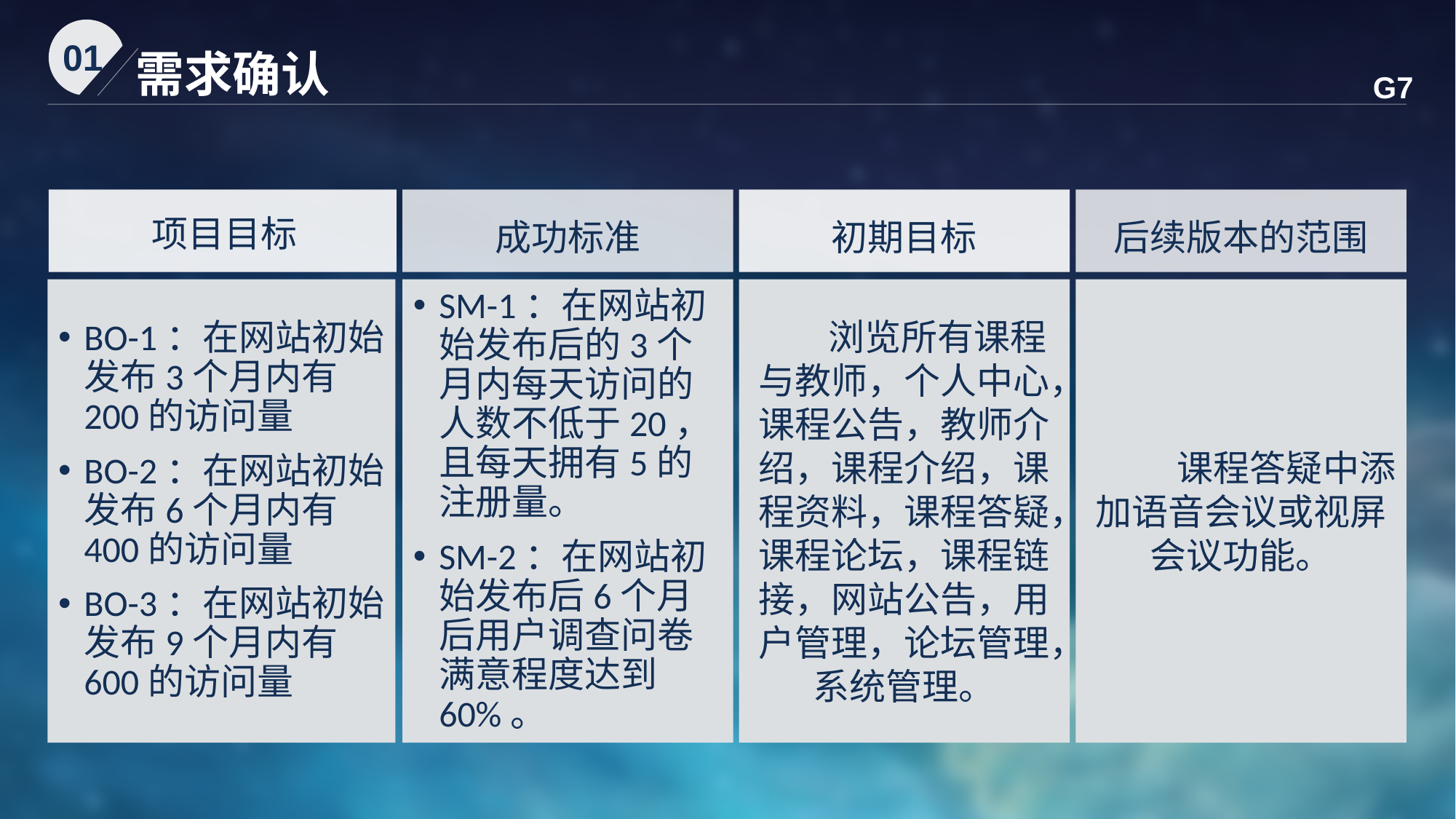

01
需求确认
G7

项目目标
BO-1：在网站初始发布3个月内有200的访问量
BO-2：在网站初始发布6个月内有400的访问量
BO-3：在网站初始发布9个月内有600的访问量

成功标准
SM-1：在网站初始发布后的3个月内每天访问的人数不低于20，且每天拥有5的注册量。
SM-2：在网站初始发布后6个月后用户调查问卷满意程度达到60%。

初期目标
       浏览所有课程与教师，个人中心，课程公告，教师介绍，课程介绍，课程资料，课程答疑，课程论坛，课程链接，网站公告，用户管理，论坛管理，系统管理。

后续版本的范围
          课程答疑中添加语音会议或视屏会议功能。